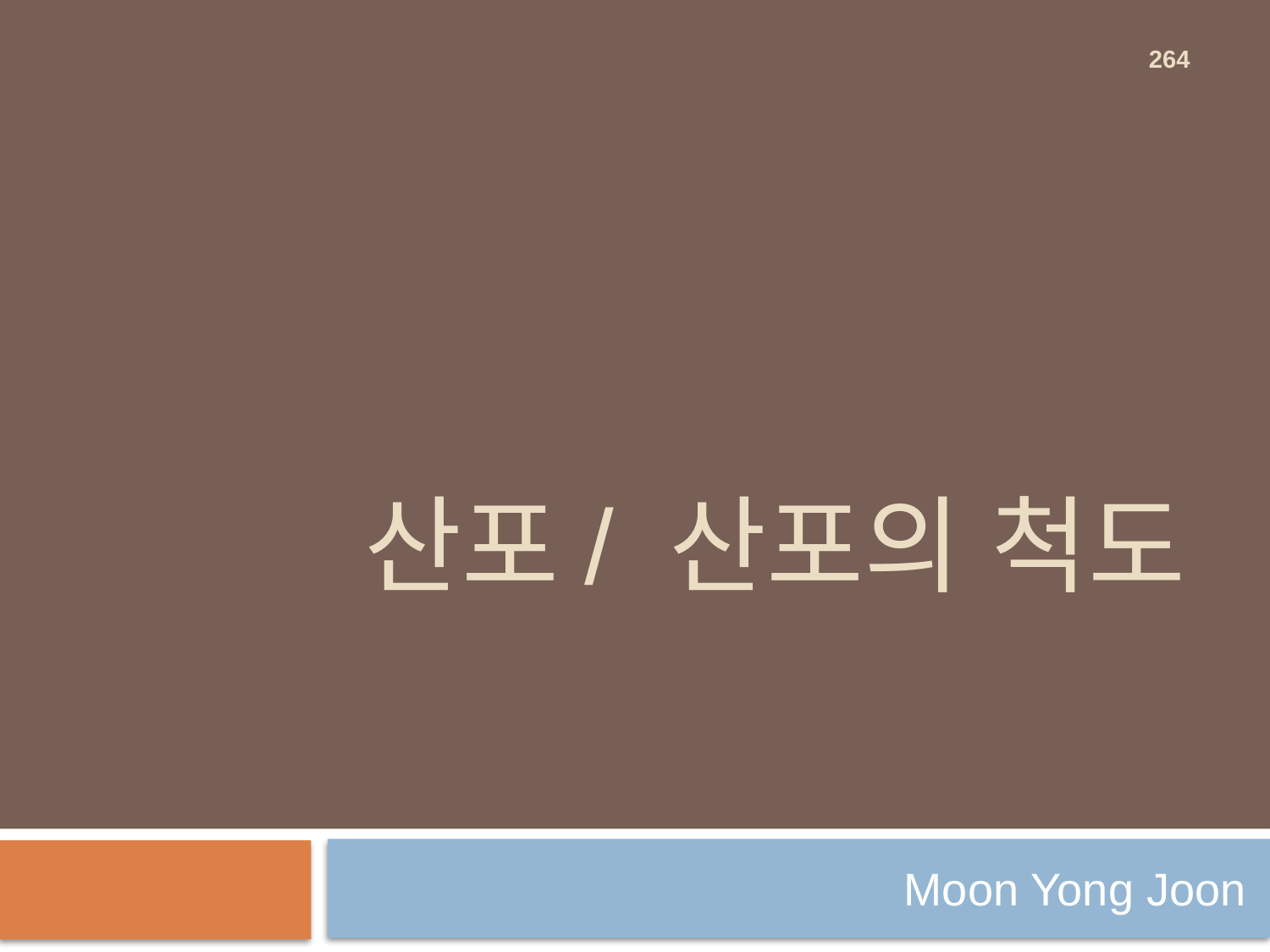

264
# 산포/ 산포의 척도
Moon Yong Joon